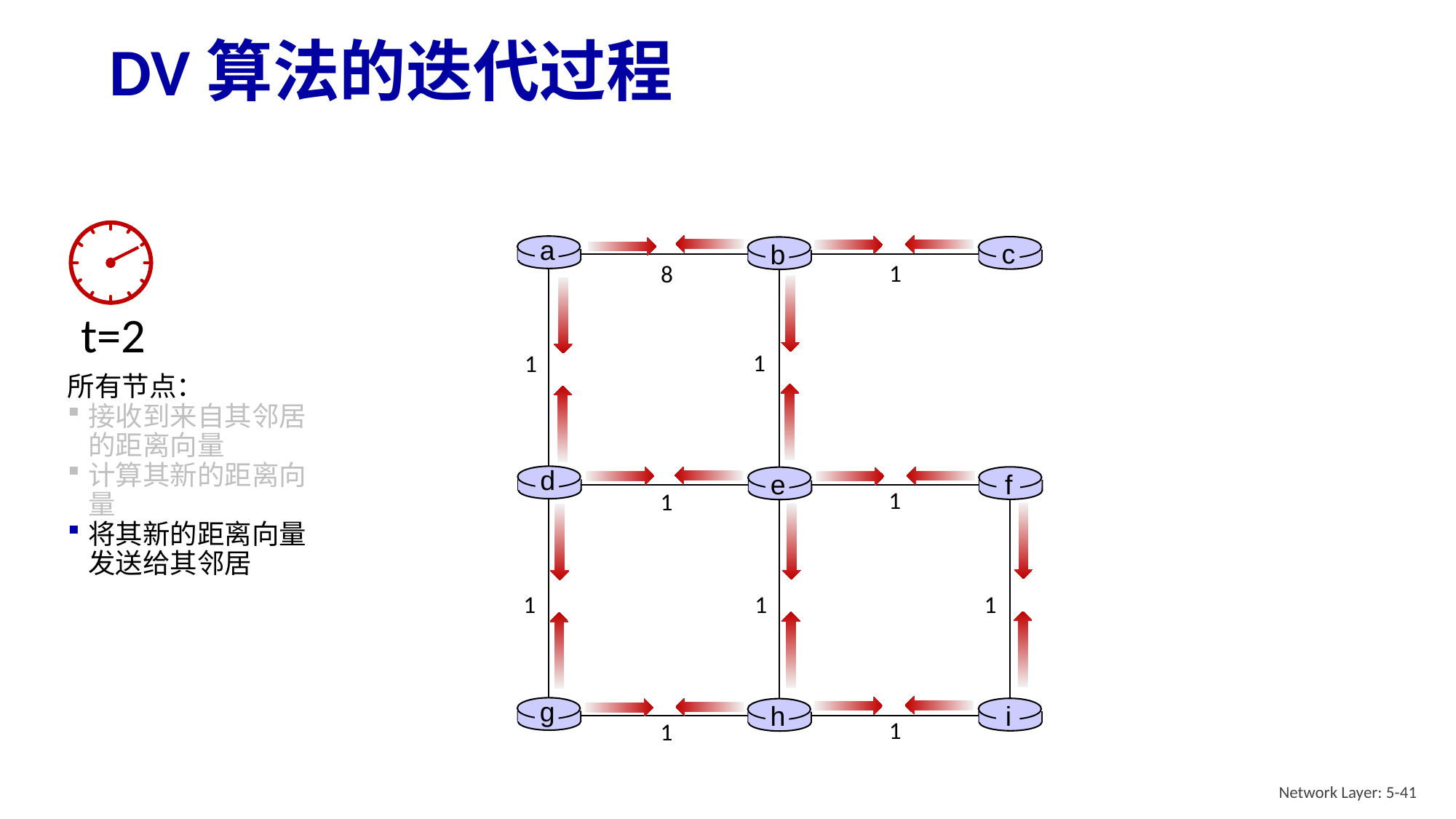

# DV算法的迭代过程

t=2
a

c

b

1
8

1
1
所有节点：
接收到来自其邻居的距离向量
计算其新的距离向量
将其新的距离向量发送给其邻居

d

f

e

1
1

1
1
1

g

i

h

1
1
Network Layer: 5-41